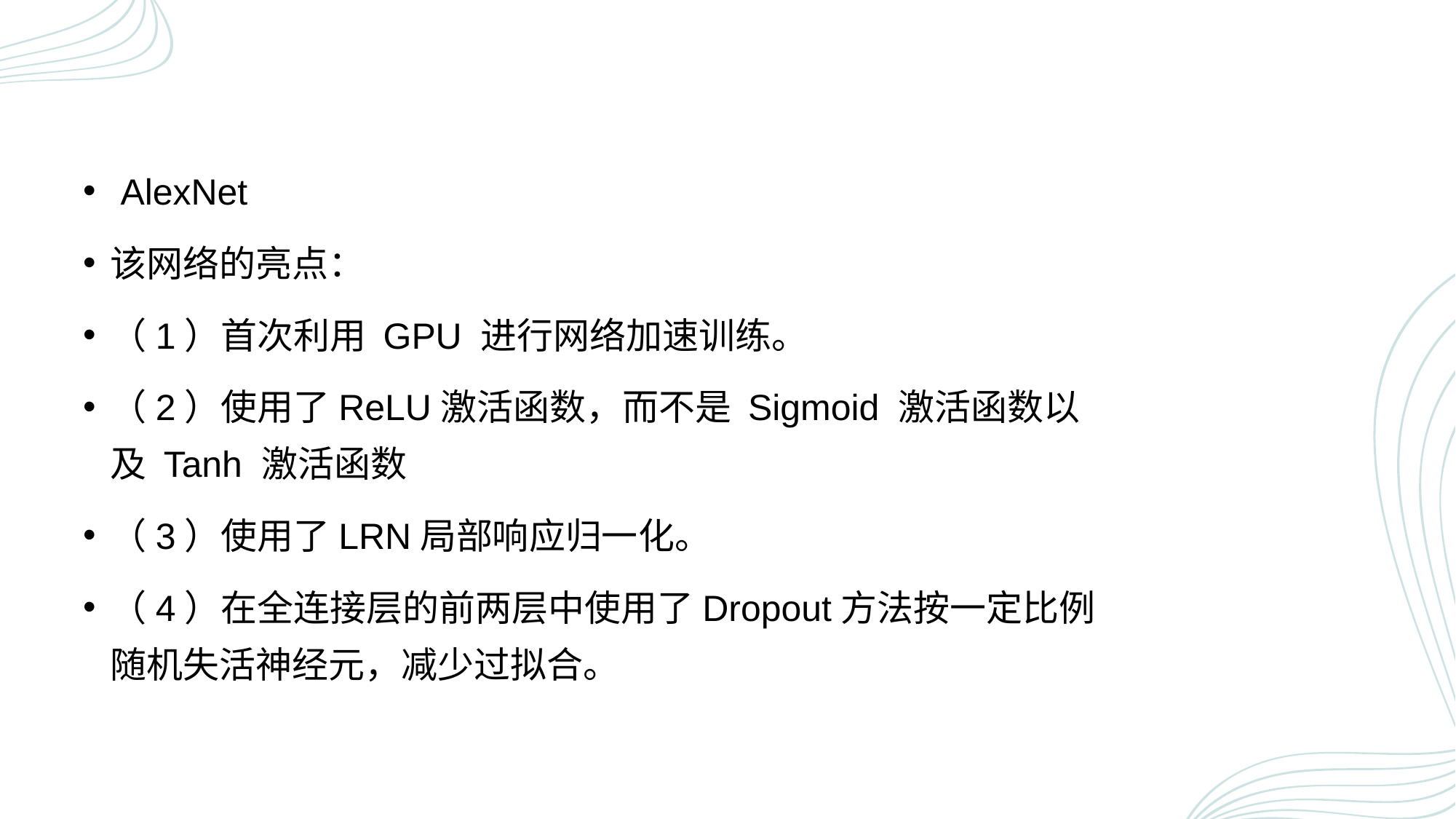

#
 AlexNet
该网络的亮点：
（1）首次利用 GPU 进行网络加速训练。
（2）使用了ReLU激活函数，而不是 Sigmoid 激活函数以及 Tanh 激活函数
（3）使用了LRN局部响应归一化。
（4）在全连接层的前两层中使用了Dropout方法按一定比例随机失活神经元，减少过拟合。